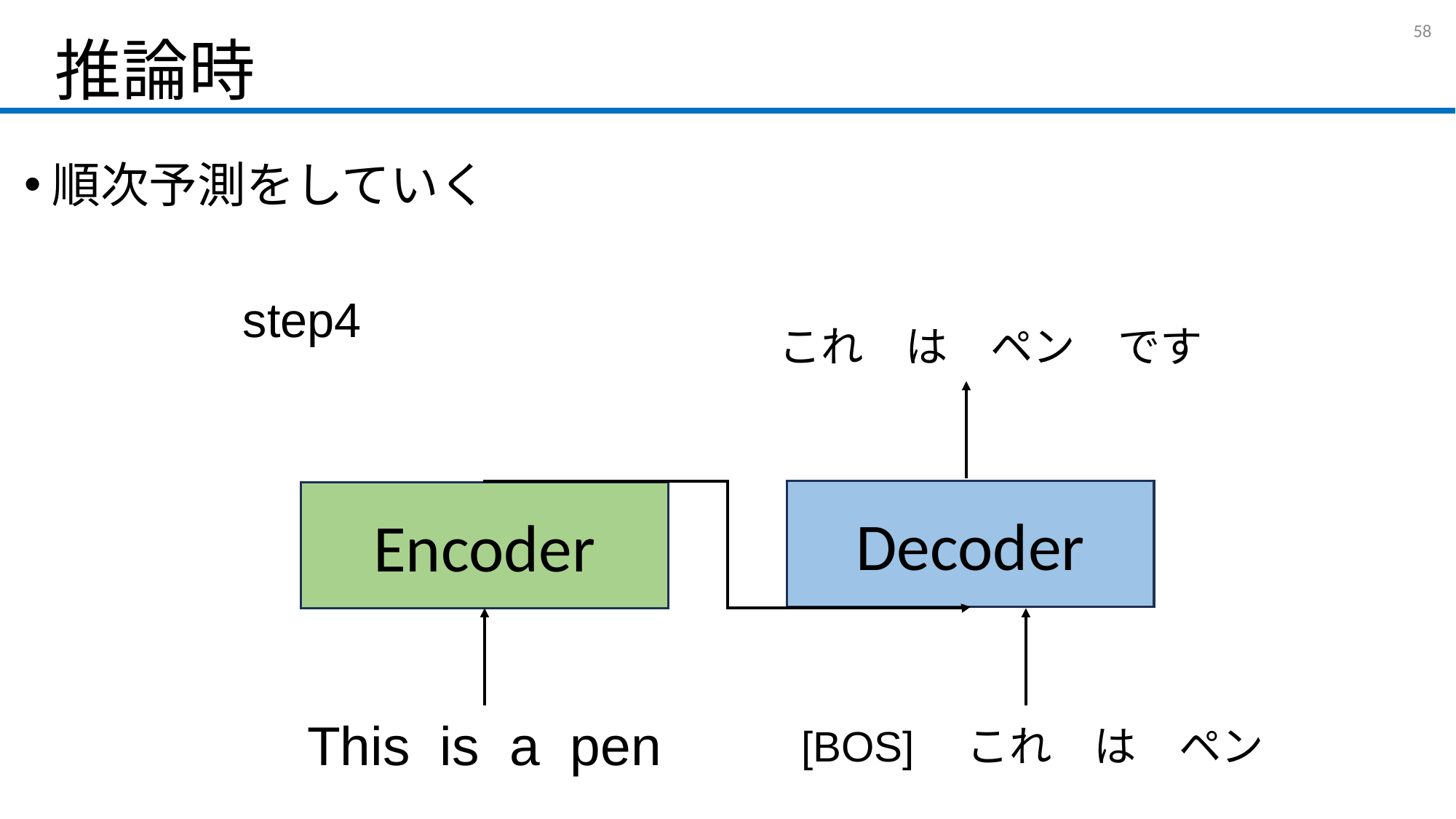

# 推論時
58
順次予測をしていく

		step4
これ　は　ペン　です
Decoder
Encoder
This  is  a  pen
[BOS]　これ　は　ペン